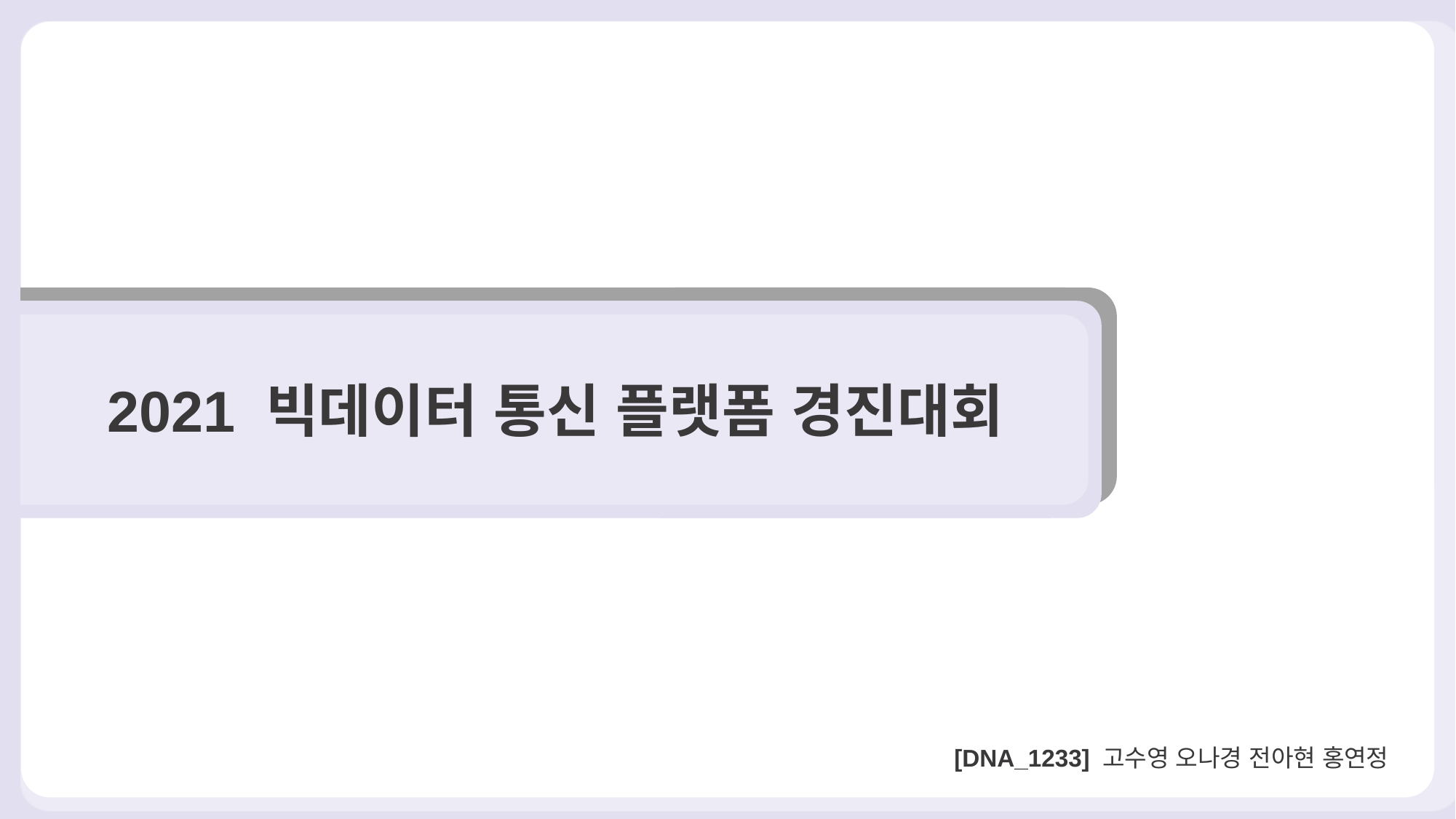

2021 빅데이터 통신 플랫폼 경진대회
[DNA_1233] 고수영 오나경 전아현 홍연정